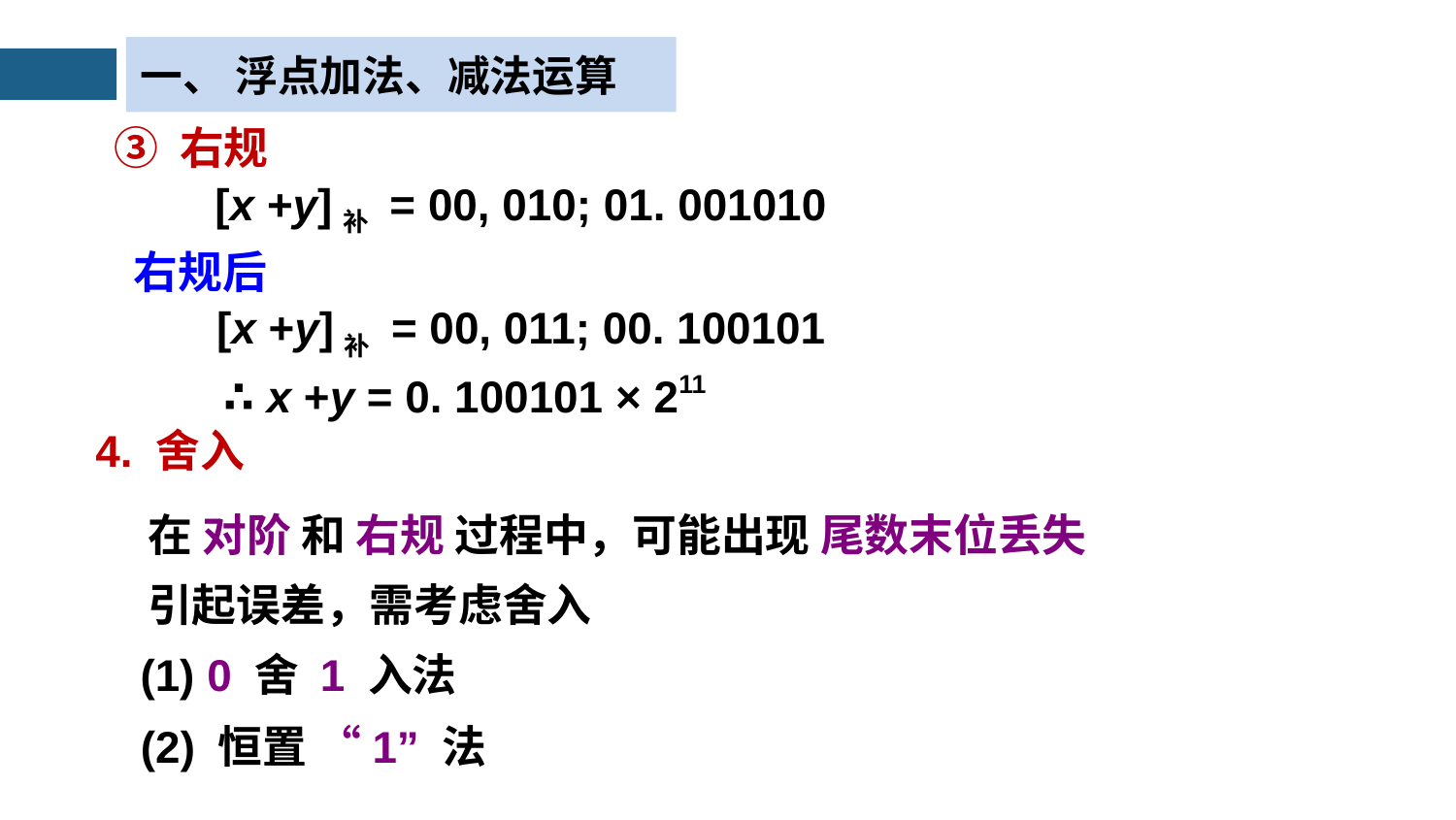

一、 浮点加法、减法运算
③ 右规
[x +y]补 = 00, 010; 01. 001010
右规后
[x +y]补 = 00, 011; 00. 100101
∴ x +y = 0. 100101 × 211

4. 舍入
在 对阶 和 右规 过程中，可能出现 尾数末位丢失
引起误差，需考虑舍入
(1) 0 舍 1 入法
(2) 恒置 “1” 法